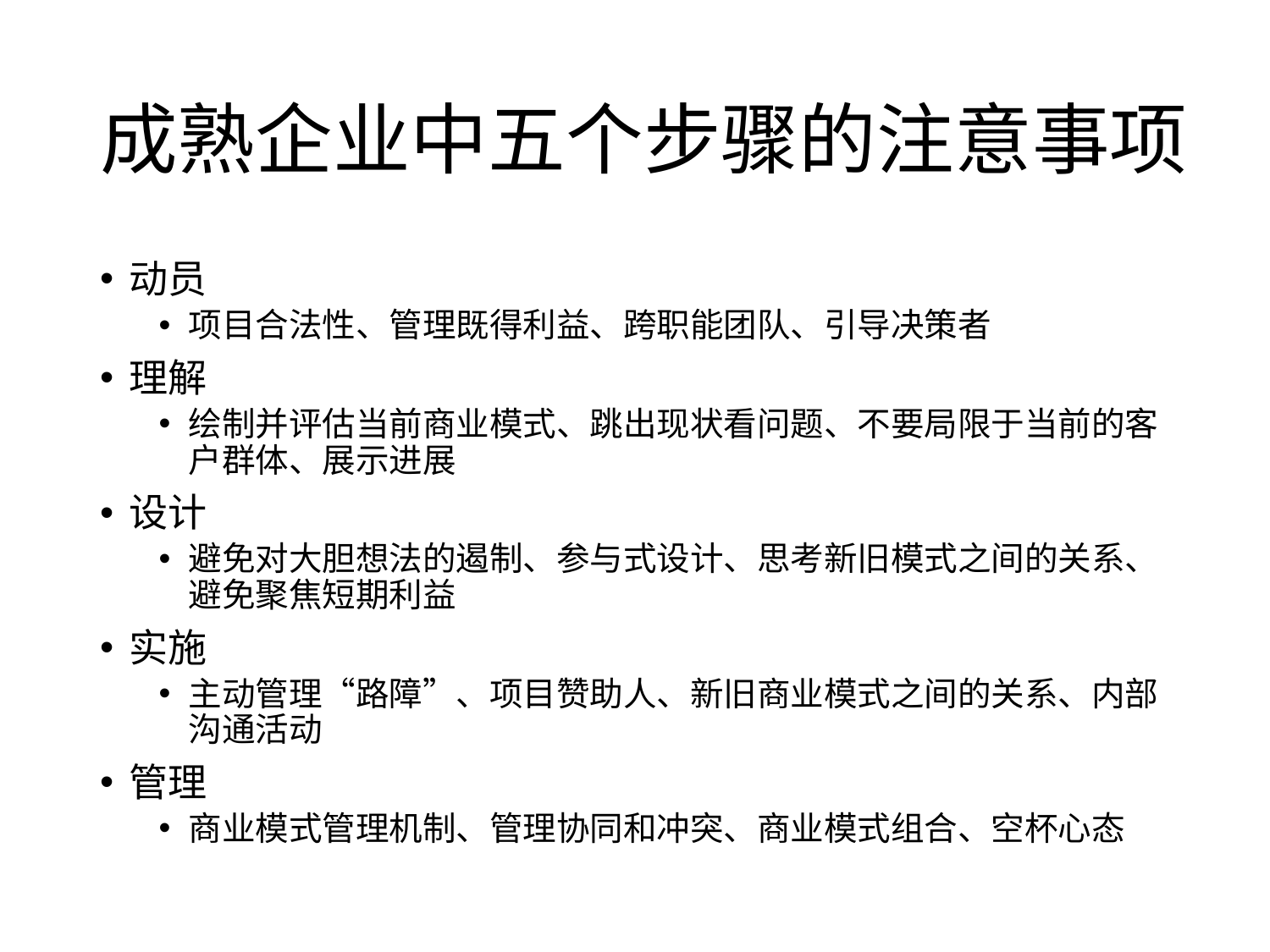

# 成熟企业中五个步骤的注意事项
动员
项目合法性、管理既得利益、跨职能团队、引导决策者
理解
绘制并评估当前商业模式、跳出现状看问题、不要局限于当前的客户群体、展示进展
设计
避免对大胆想法的遏制、参与式设计、思考新旧模式之间的关系、避免聚焦短期利益
实施
主动管理“路障”、项目赞助人、新旧商业模式之间的关系、内部沟通活动
管理
商业模式管理机制、管理协同和冲突、商业模式组合、空杯心态